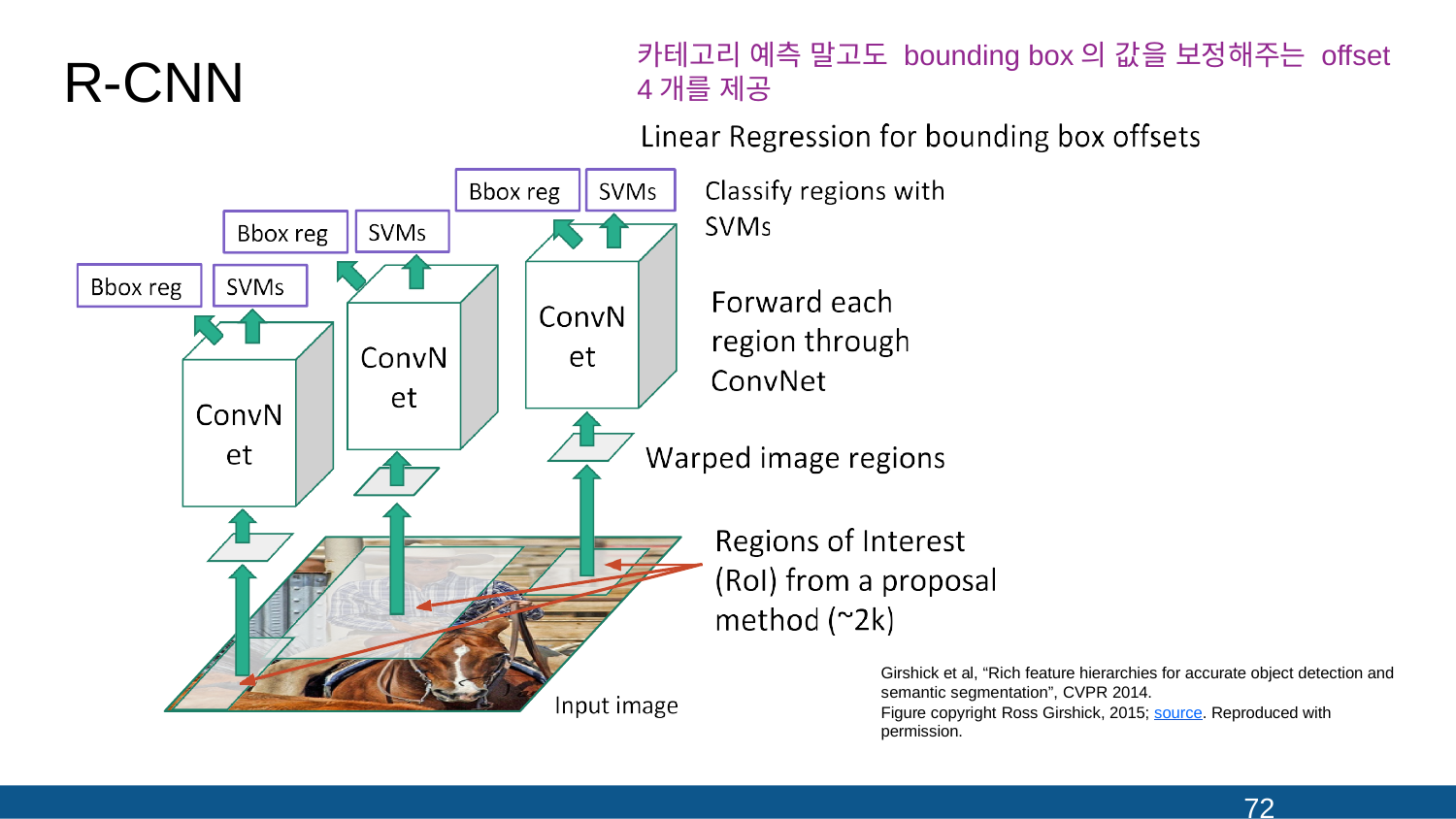

카테고리 예측 말고도 bounding box의 값을 보정해주는 offset 4개를 제공
# R-CNN

Girshick et al, “Rich feature hierarchies for accurate object detection and  semantic segmentation”, CVPR 2014.
Figure copyright Ross Girshick, 2015; source. Reproduced with permission.
72